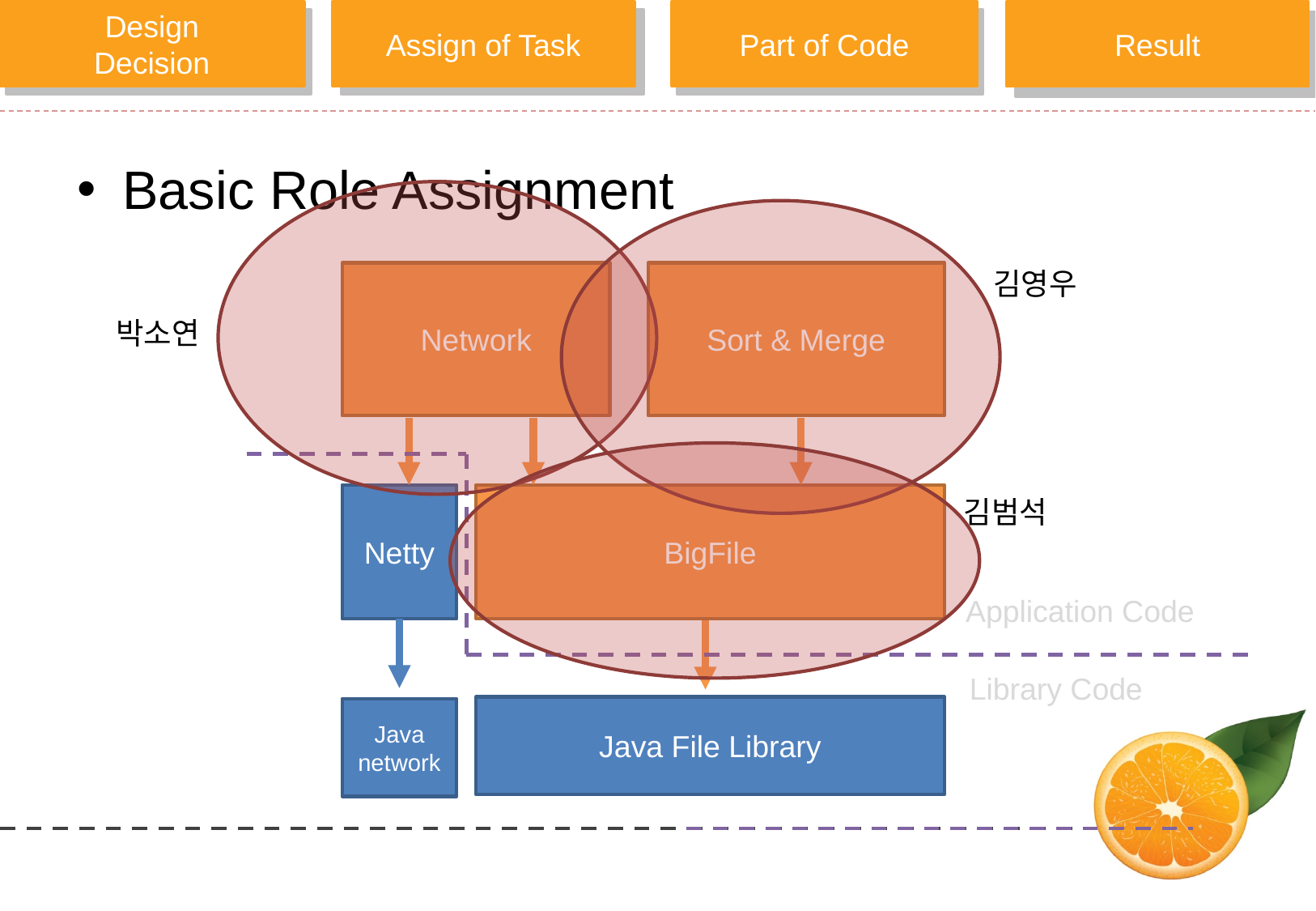

Basic Role Assignment

김영우
Network
Sort & Merge
박소연

Netty
BigFile
김범석
Application Code
Library Code
Java File Library
Java network